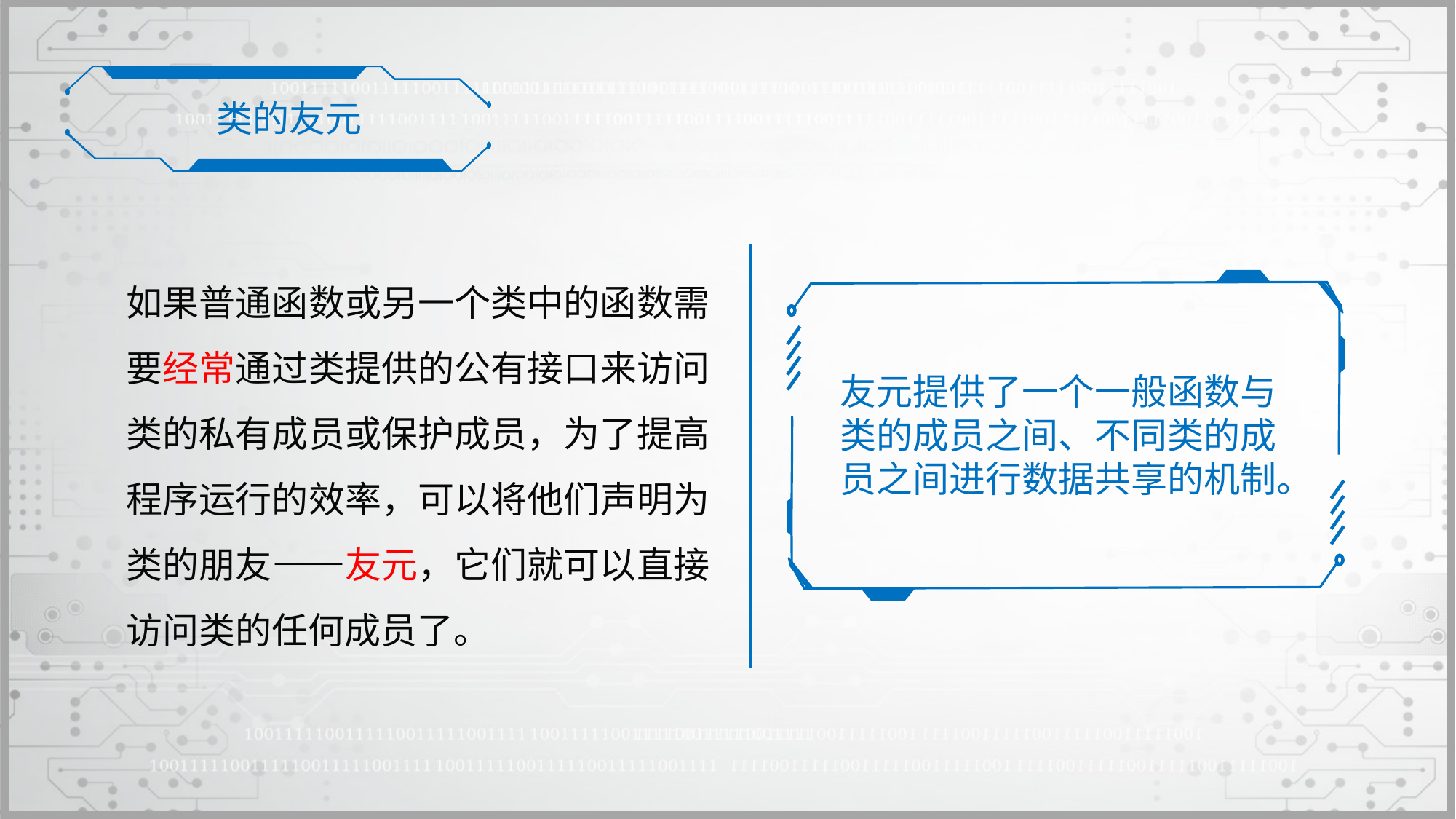

类的友元
如果普通函数或另一个类中的函数需要经常通过类提供的公有接口来访问类的私有成员或保护成员，为了提高程序运行的效率，可以将他们声明为类的朋友——友元，它们就可以直接访问类的任何成员了。

友元提供了一个一般函数与类的成员之间、不同类的成员之间进行数据共享的机制。